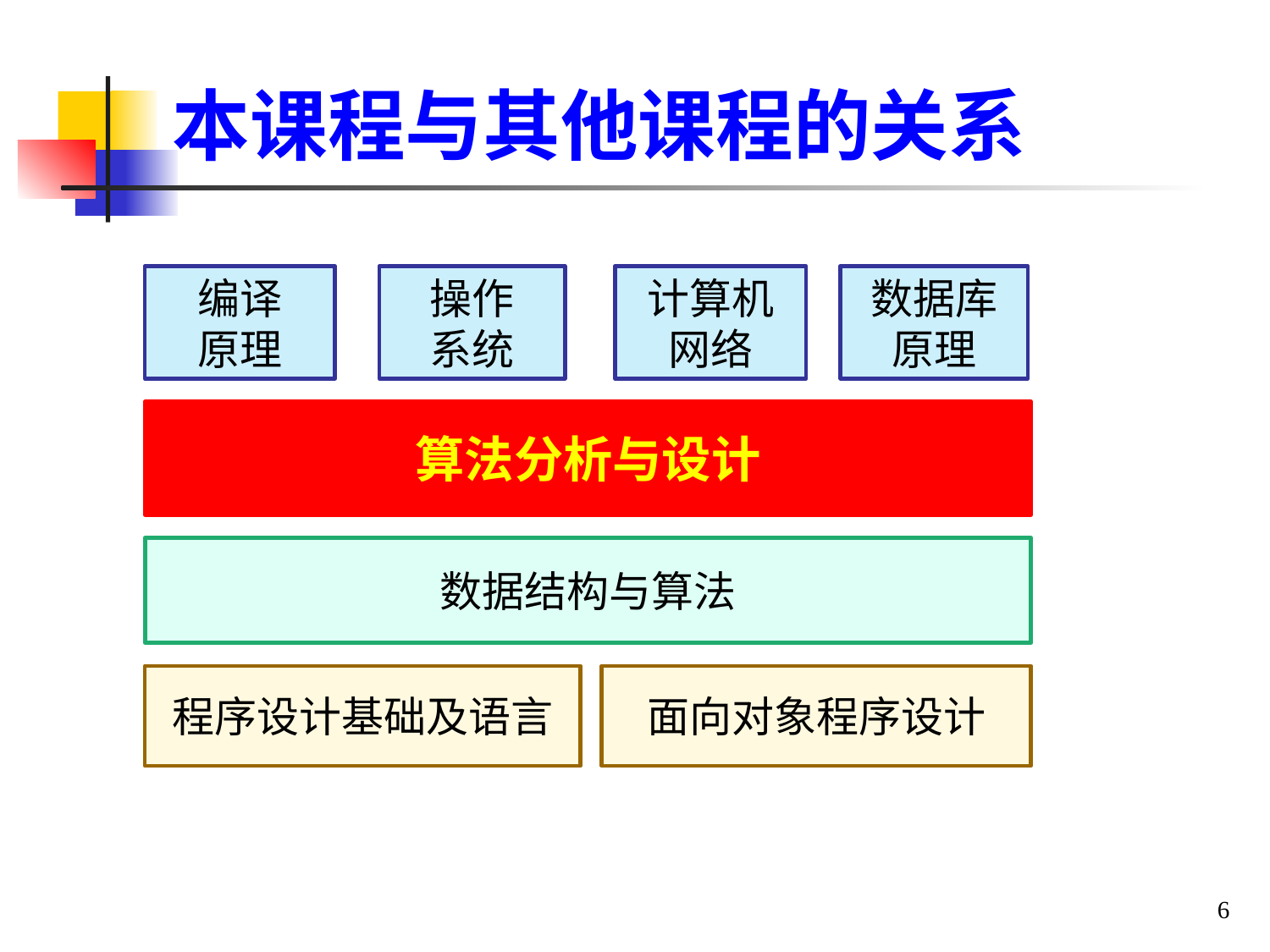

# 本课程与其他课程的关系
编译
原理
操作
系统
计算机网络
数据库原理
算法分析与设计
数据结构与算法
程序设计基础及语言
面向对象程序设计
6